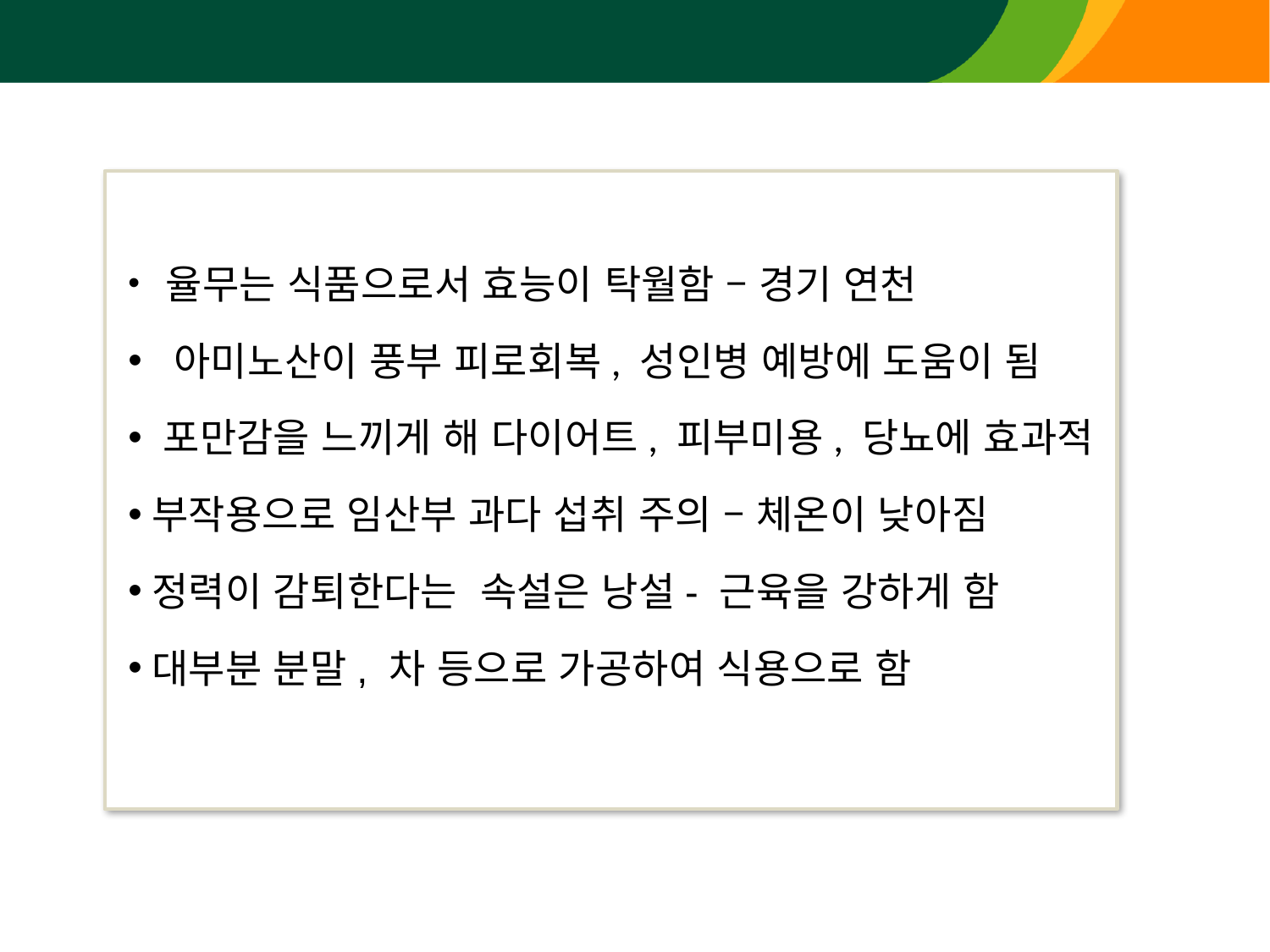

율무는 식품으로서 효능이 탁월함 – 경기 연천
  아미노산이 풍부 피로회복, 성인병 예방에 도움이 됨
 포만감을 느끼게 해 다이어트, 피부미용, 당뇨에 효과적
부작용으로 임산부 과다 섭취 주의 – 체온이 낮아짐
정력이 감퇴한다는  속설은 낭설- 근육을 강하게 함
대부분 분말, 차 등으로 가공하여 식용으로 함